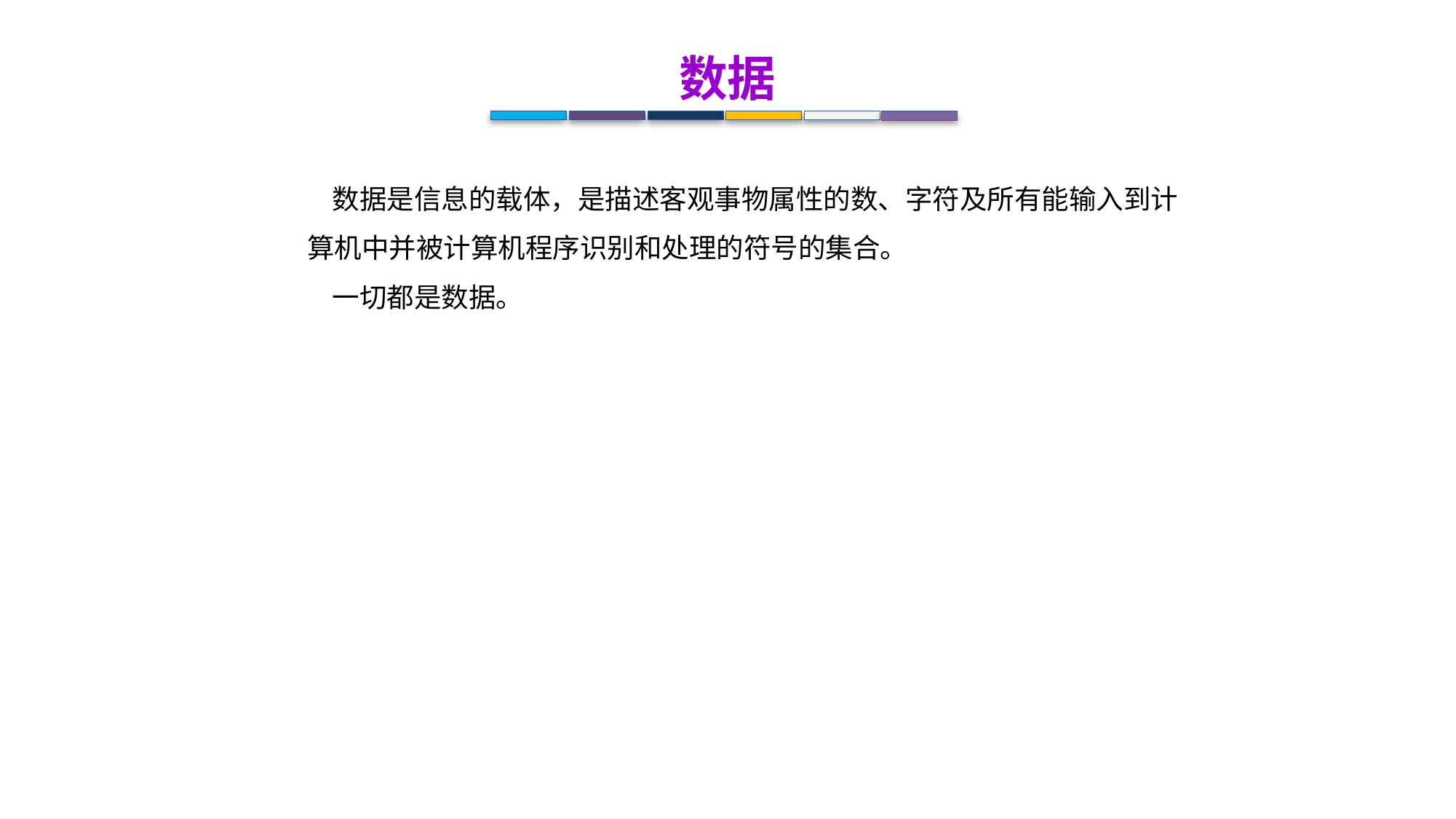

数据

   数据是信息的载体，是描述客观事物属性的数、字符及所有能输入到计算机中并被计算机程序识别和处理的符号的集合。
   一切都是数据。